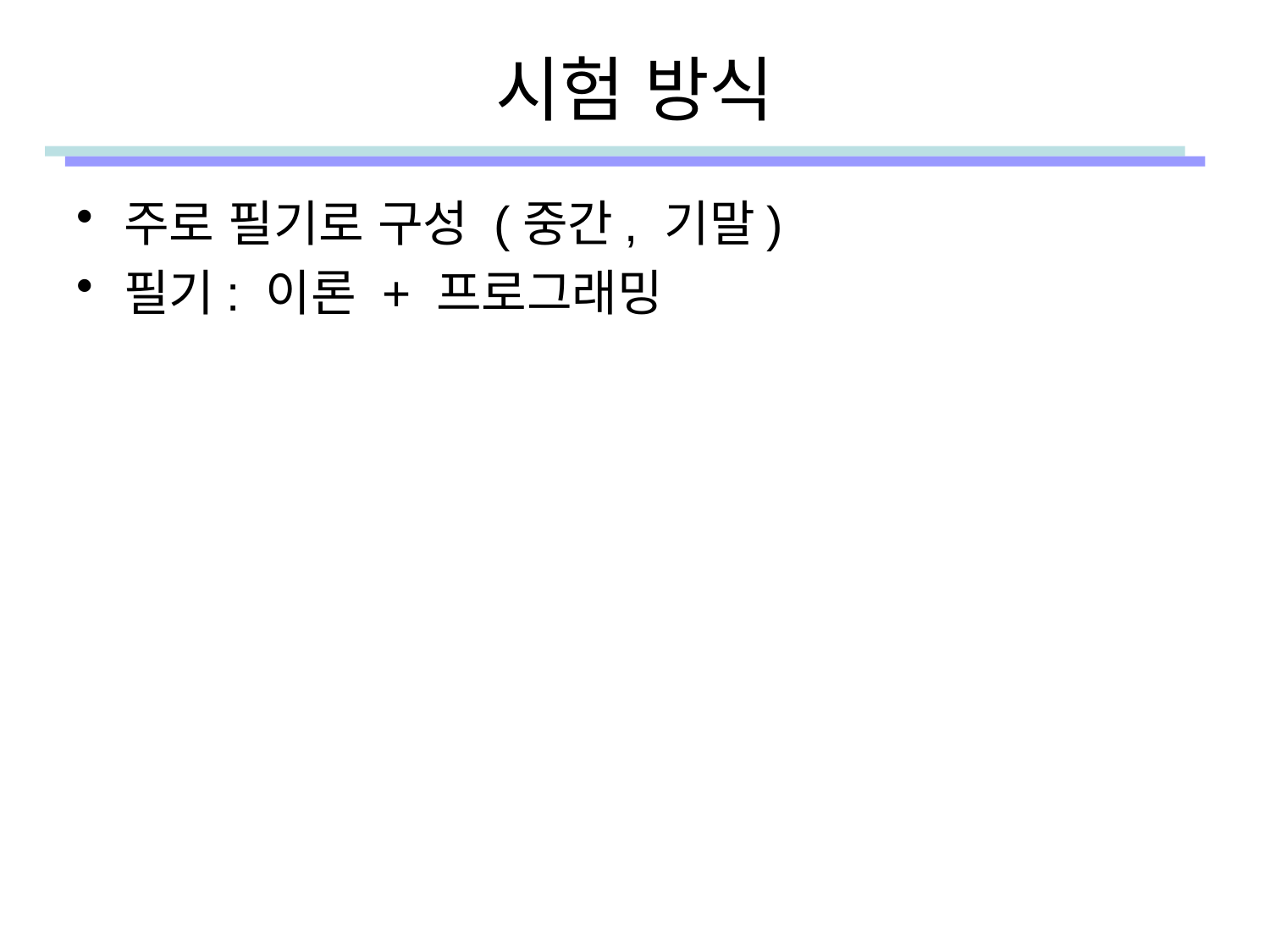

# 시험 방식
주로 필기로 구성 (중간, 기말)
필기: 이론 + 프로그래밍